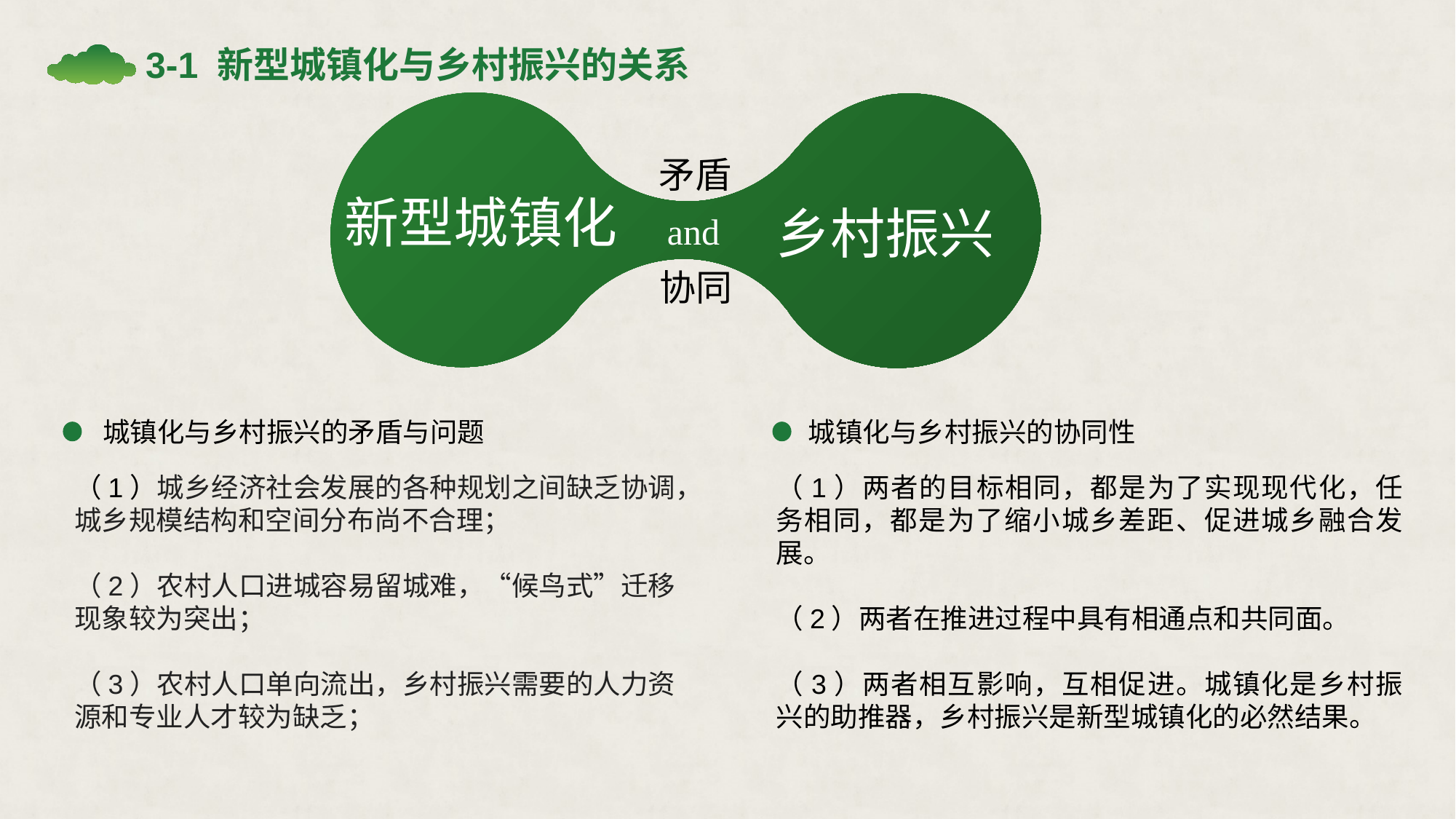

新型城镇化
乡村振兴
矛盾
and
协同
3-1 新型城镇化与乡村振兴的关系

城镇化与乡村振兴的矛盾与问题

城镇化与乡村振兴的协同性

（1）城乡经济社会发展的各种规划之间缺乏协调，城乡规模结构和空间分布尚不合理；

（2）农村人口进城容易留城难，“候鸟式”迁移现象较为突出；

（3）农村人口单向流出，乡村振兴需要的人力资源和专业人才较为缺乏；

（1）两者的目标相同，都是为了实现现代化，任务相同，都是为了缩小城乡差距、促进城乡融合发展。

（2）两者在推进过程中具有相通点和共同面。

（3）两者相互影响，互相促进。城镇化是乡村振兴的助推器，乡村振兴是新型城镇化的必然结果。